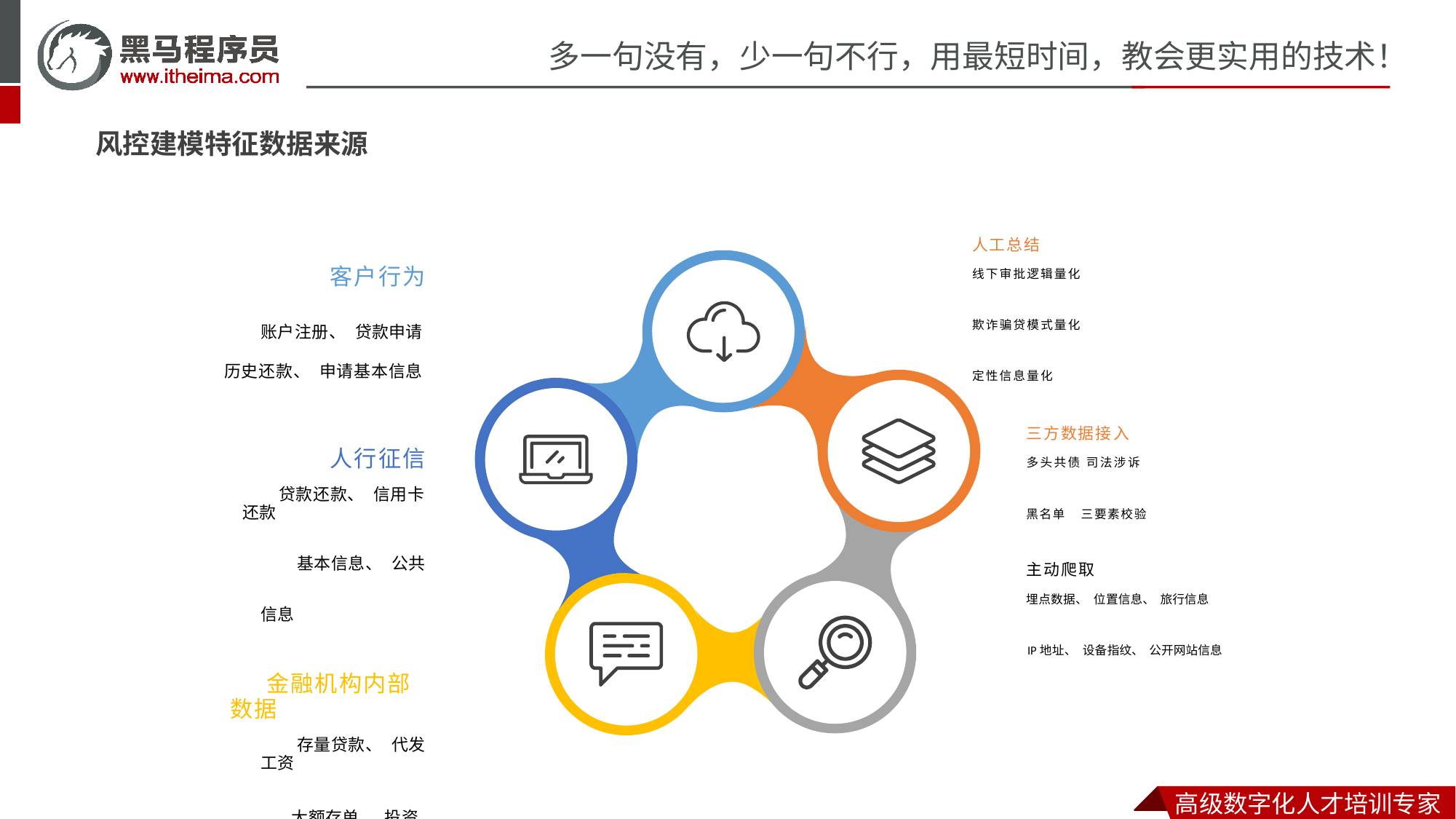

风控建模特征数据来源

人工总结
线下审批逻辑量化
欺诈骗贷模式量化
定性信息量化

三方数据接入
多头共债 司法涉诉
黑名单    三要素校验

主动爬取
埋点数据、  位置信息、  旅行信息
IP地址、  设备指纹、  公开网站信息

客户行为
账户注册、  贷款申请 历史还款、  申请基本信息

人行征信
贷款还款、  信用卡还款
基本信息、  公共信息

金融机构内部数据
存量贷款、  代发工资
大额存单、  投资理财.